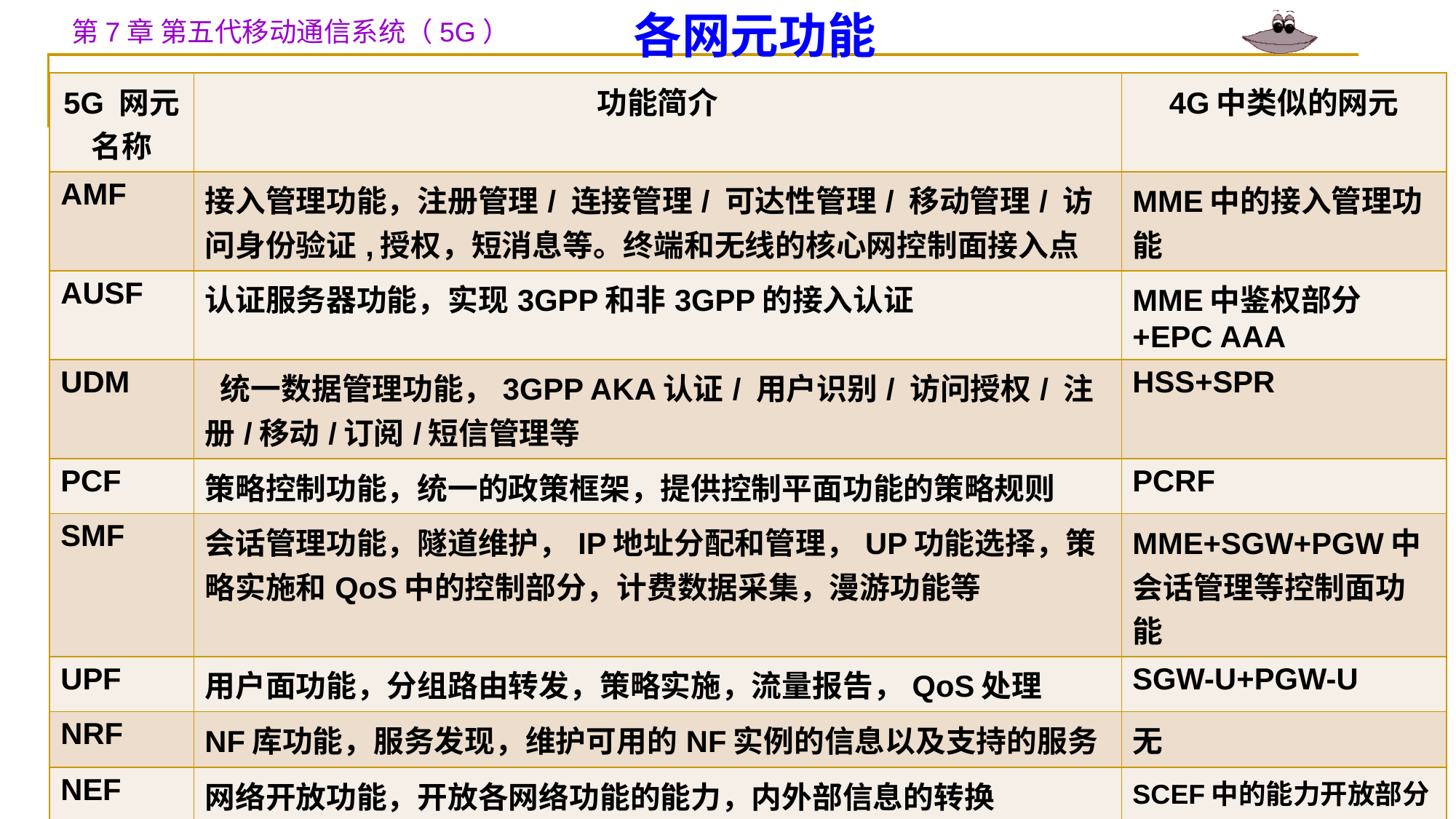

# 各网元功能
| 5G 网元名称 | 功能简介 | 4G中类似的网元 |
| --- | --- | --- |
| AMF | 接入管理功能，注册管理/ 连接管理/ 可达性管理/ 移动管理/ 访问身份验证,授权，短消息等。终端和无线的核心网控制面接入点 | MME中的接入管理功能 |
| AUSF | 认证服务器功能，实现3GPP和非3GPP的接入认证 | MME中鉴权部分+EPC AAA |
| UDM | 统一数据管理功能，3GPP AKA认证/ 用户识别/ 访问授权/ 注册/移动/订阅/短信管理等 | HSS+SPR |
| PCF | 策略控制功能，统一的政策框架，提供控制平面功能的策略规则 | PCRF |
| SMF | 会话管理功能，隧道维护，IP地址分配和管理，UP功能选择，策略实施和QoS中的控制部分，计费数据采集，漫游功能等 | MME+SGW+PGW中会话管理等控制面功能 |
| UPF | 用户面功能，分组路由转发，策略实施，流量报告，QoS处理 | SGW-U+PGW-U |
| NRF | NF库功能，服务发现，维护可用的NF实例的信息以及支持的服务 | 无 |
| NEF | 网络开放功能，开放各网络功能的能力，内外部信息的转换 | SCEF中的能力开放部分 |
| NSSF | 网络切片选择功能，选择为UE服务的一组网络切片实例 | 无 |